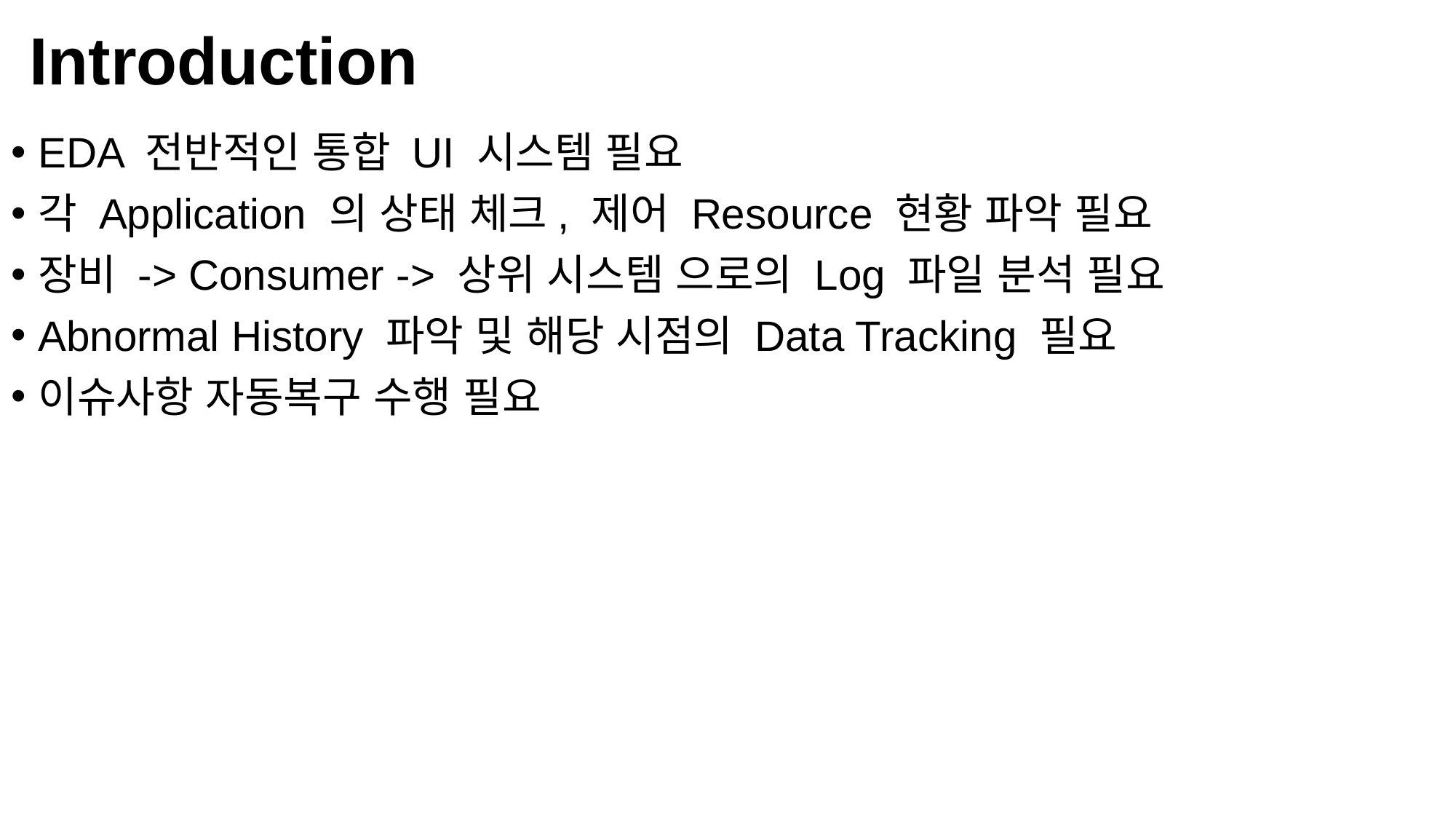

# Introduction
EDA 전반적인 통합 UI 시스템 필요
각 Application 의 상태 체크, 제어 Resource 현황 파악 필요
장비 -> Consumer -> 상위 시스템 으로의 Log 파일 분석 필요
Abnormal History 파악 및 해당 시점의 Data Tracking 필요
이슈사항 자동복구 수행 필요